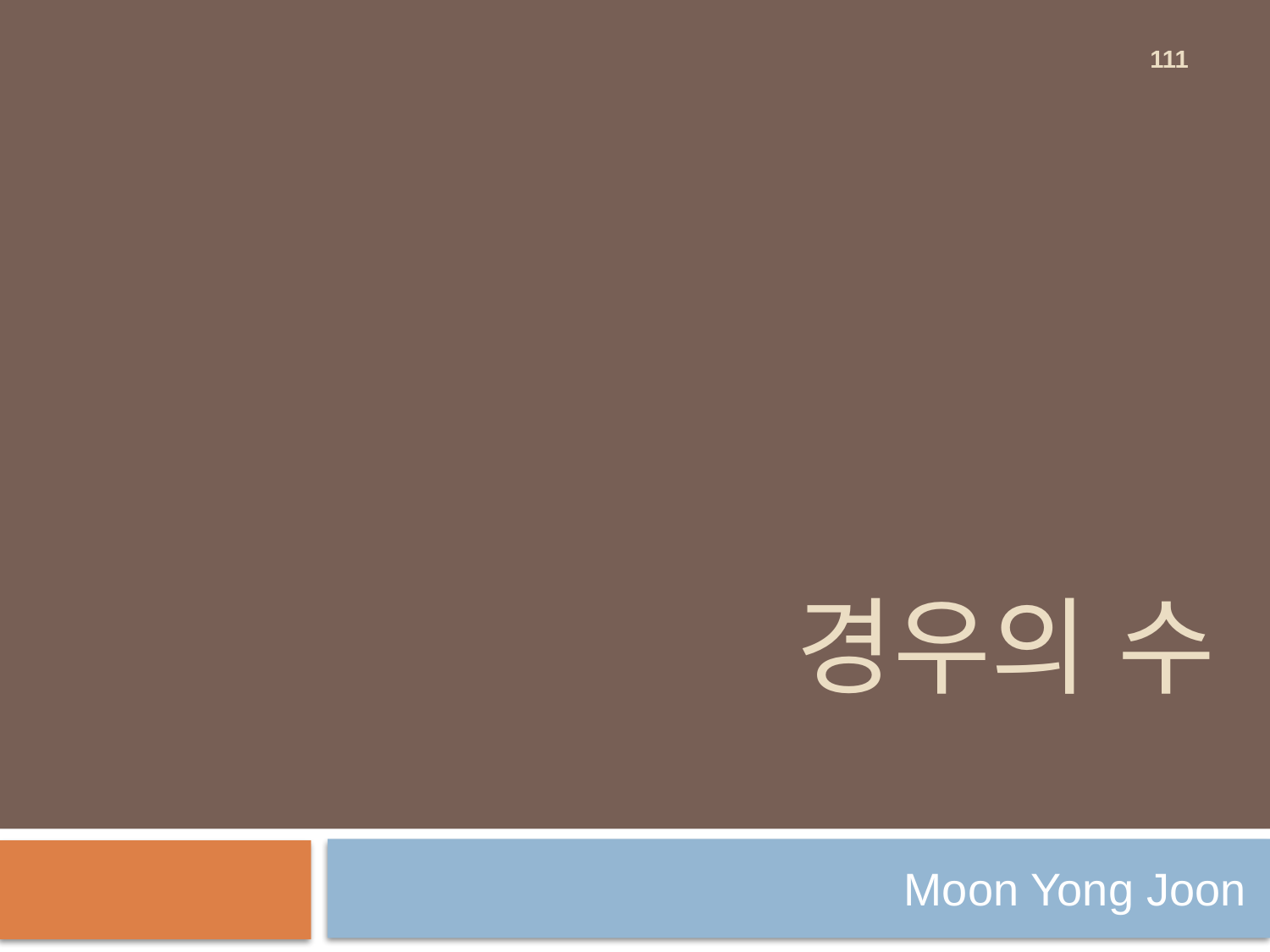

111
# 경우의 수
Moon Yong Joon